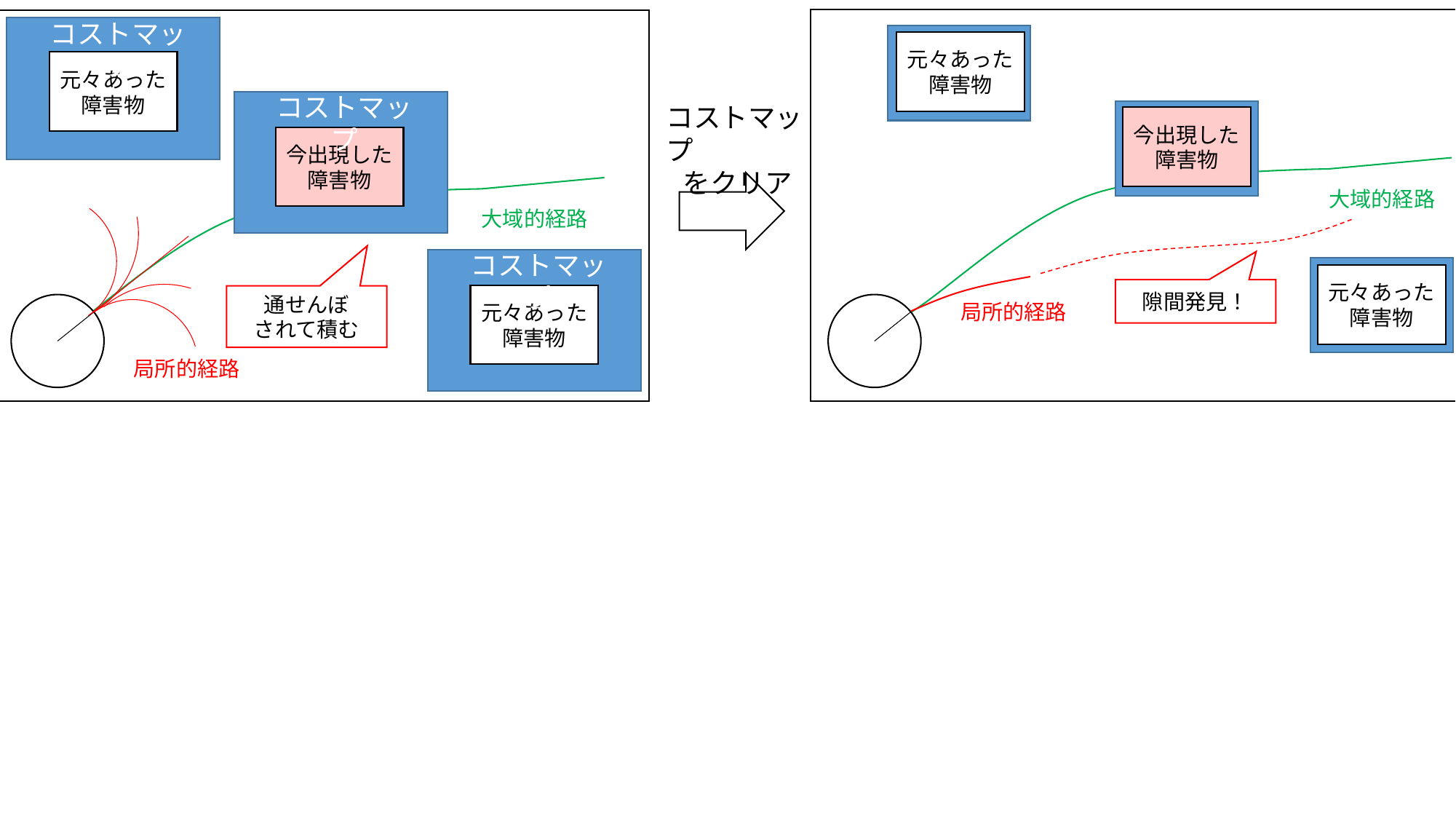

コストマップ

元々あった
障害物
元々あった
障害物
コストマップ

コストマップ
をクリア

今出現した
障害物
今出現した
障害物

局所的経路

大域的経路
大域的経路

コストマップ

元々あった
障害物

隙間発見！
元々あった
障害物
通せんぼ
されて積む
局所的経路